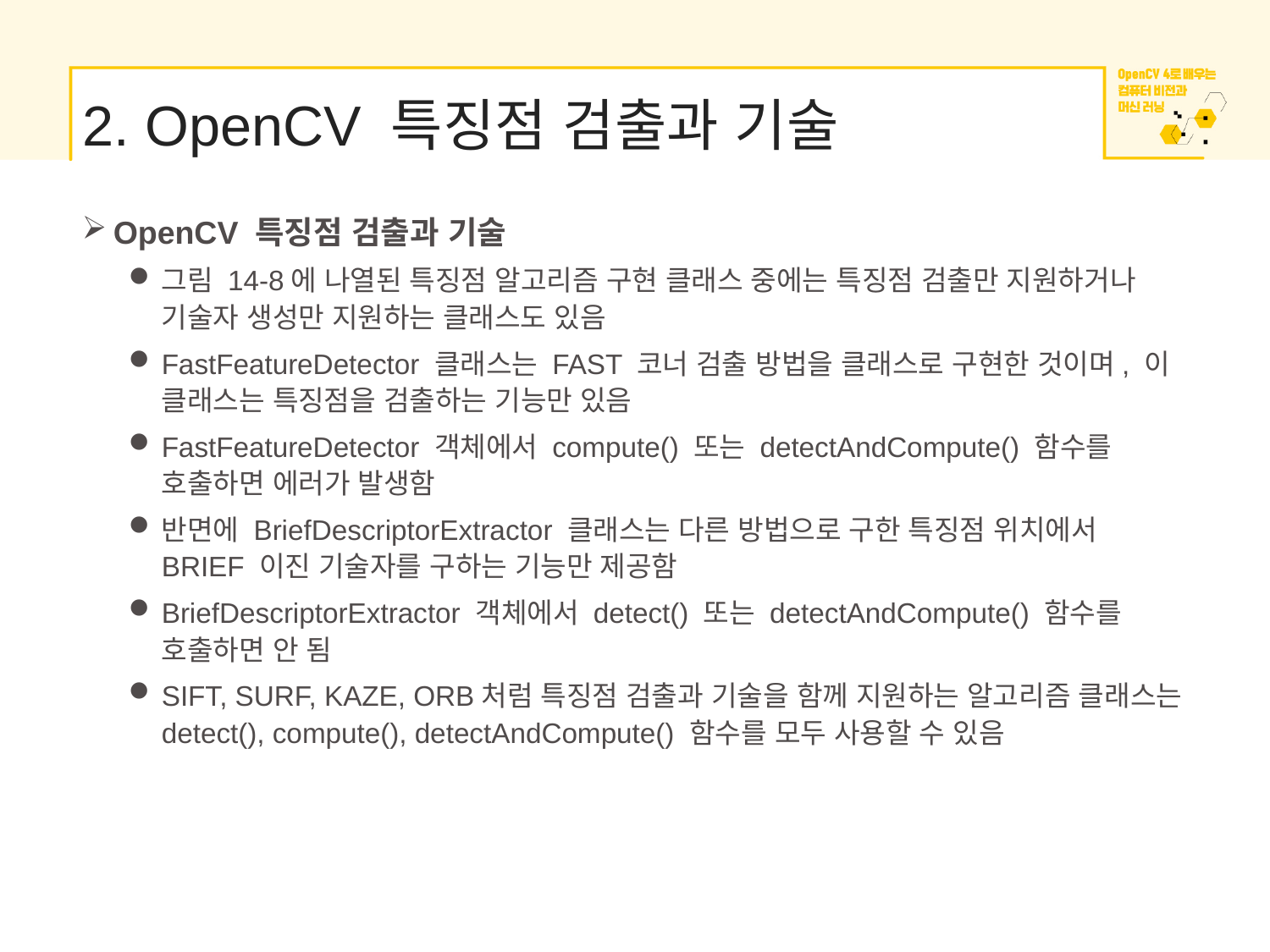

# 2. OpenCV 특징점 검출과 기술
OpenCV 특징점 검출과 기술
그림 14-8에 나열된 특징점 알고리즘 구현 클래스 중에는 특징점 검출만 지원하거나 기술자 생성만 지원하는 클래스도 있음
FastFeatureDetector 클래스는 FAST 코너 검출 방법을 클래스로 구현한 것이며, 이 클래스는 특징점을 검출하는 기능만 있음
FastFeatureDetector 객체에서 compute() 또는 detectAndCompute() 함수를 호출하면 에러가 발생함
반면에 BriefDescriptorExtractor 클래스는 다른 방법으로 구한 특징점 위치에서 BRIEF 이진 기술자를 구하는 기능만 제공함
BriefDescriptorExtractor 객체에서 detect() 또는 detectAndCompute() 함수를 호출하면 안 됨
SIFT, SURF, KAZE, ORB처럼 특징점 검출과 기술을 함께 지원하는 알고리즘 클래스는 detect(), compute(), detectAndCompute() 함수를 모두 사용할 수 있음